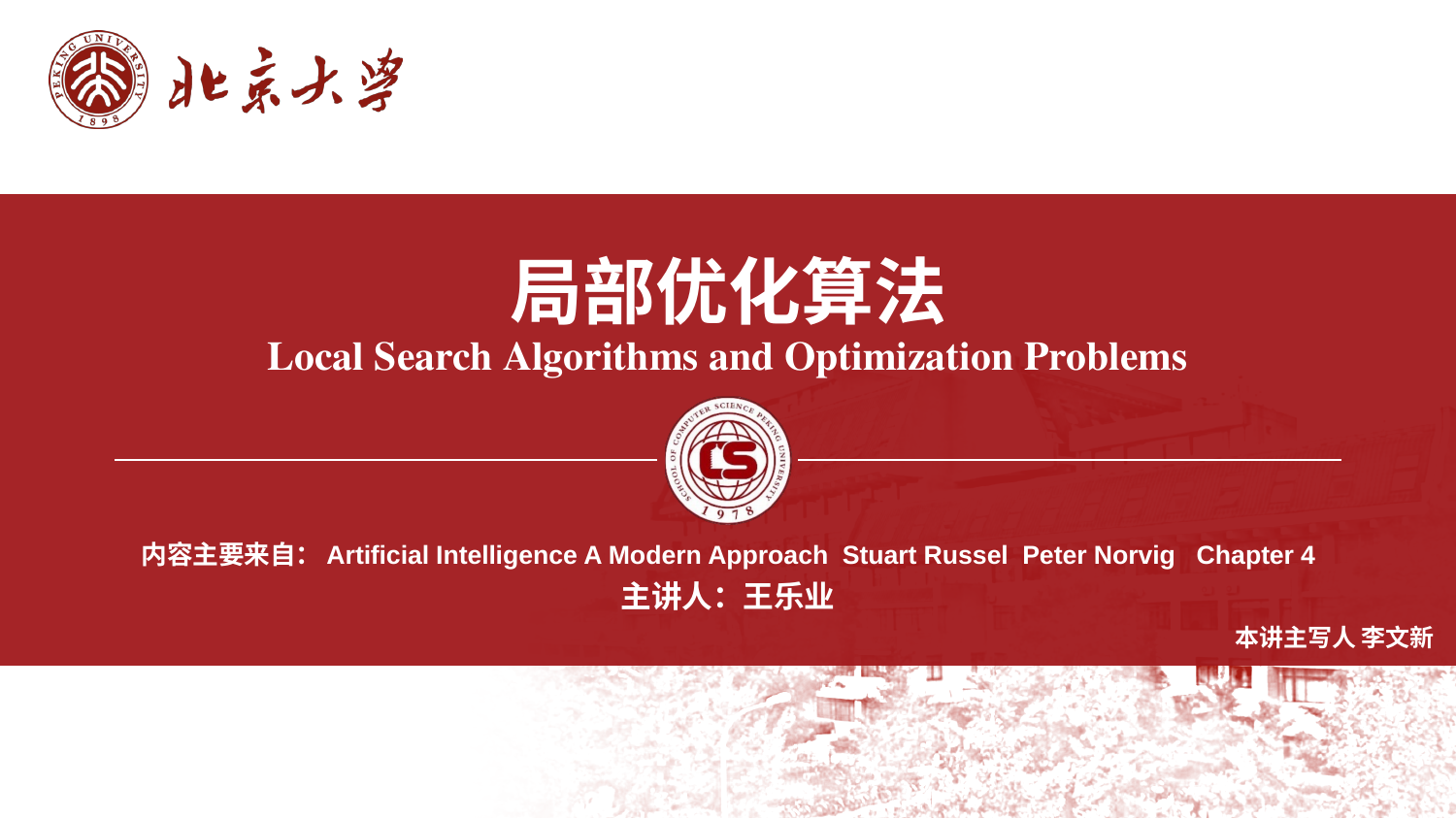

局部优化算法
Local Search Algorithms and Optimization Problems
内容主要来自：Artificial Intelligence A Modern Approach  Stuart Russel  Peter Norvig   Chapter 4
主讲人：王乐业
本讲主写人 李文新